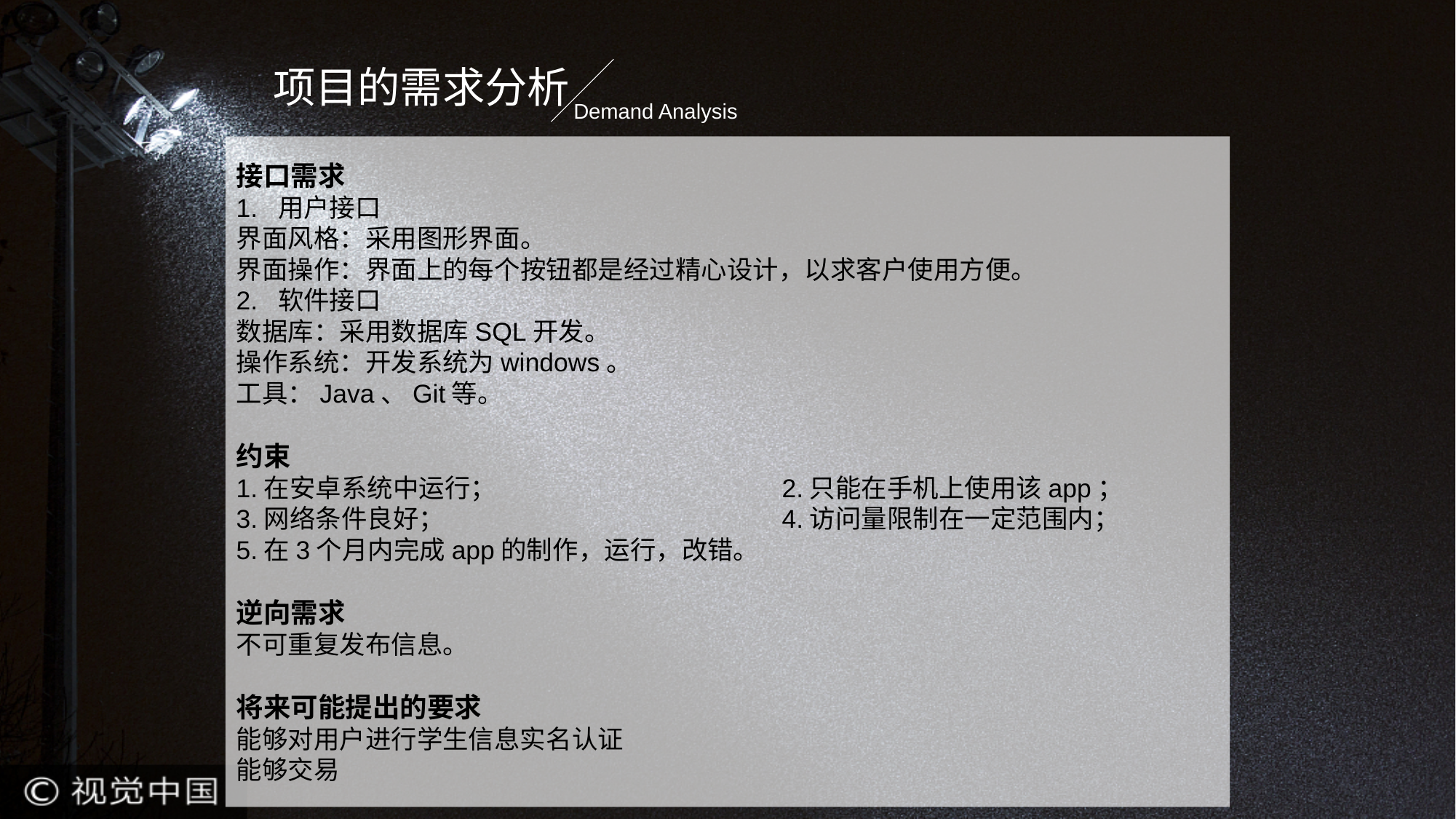

项目的需求分析
Demand Analysis
接口需求
1.  用户接口
界面风格：采用图形界面。
界面操作：界面上的每个按钮都是经过精心设计，以求客户使用方便。
2.  软件接口
数据库：采用数据库SQL开发。
操作系统：开发系统为windows。
工具：Java、Git等。

约束
1.在安卓系统中运行；			2.只能在手机上使用该app；
3.网络条件良好；				4.访问量限制在一定范围内；
5.在3个月内完成app的制作，运行，改错。

逆向需求
不可重复发布信息。

将来可能提出的要求
能够对用户进行学生信息实名认证
能够交易